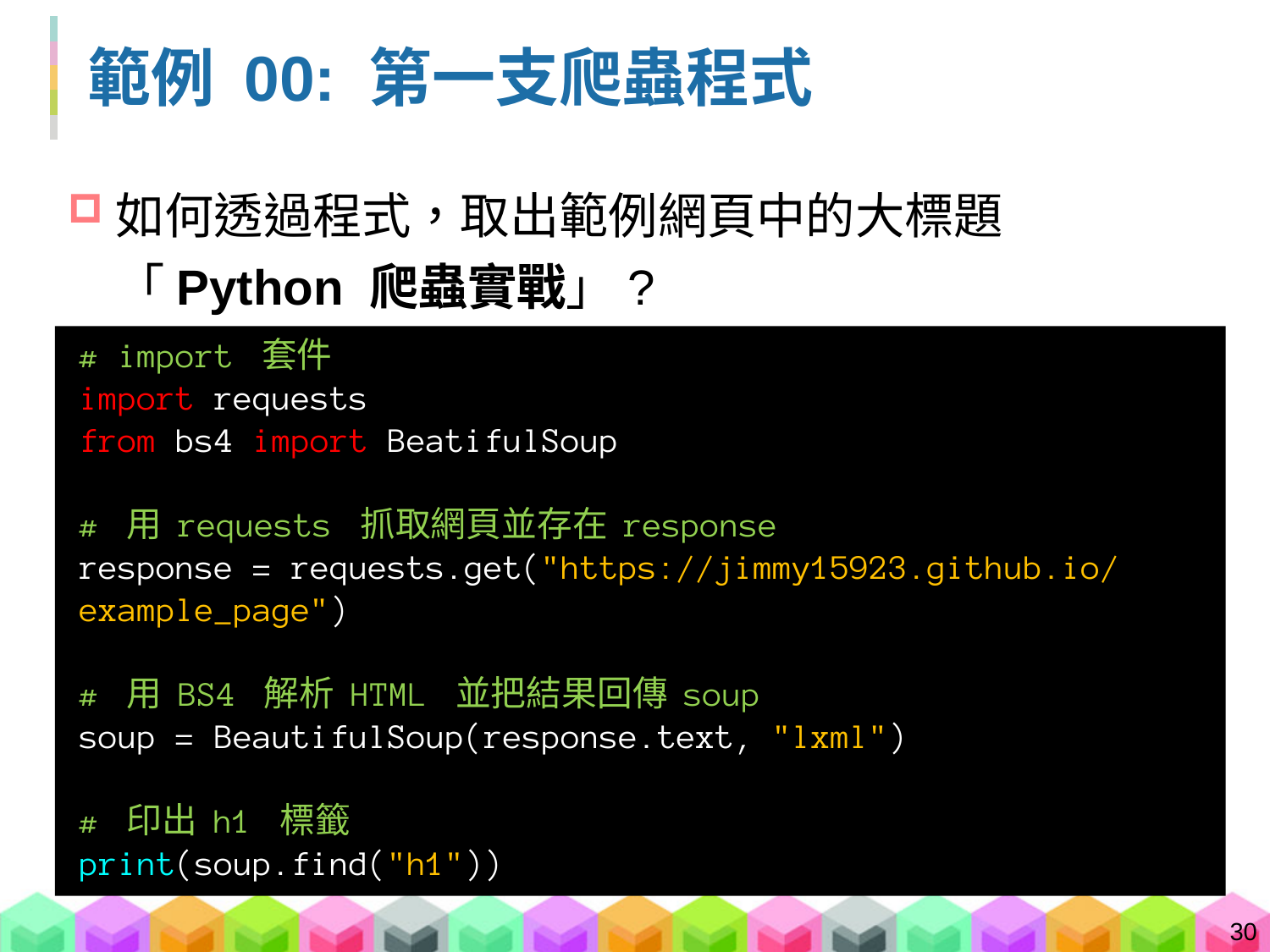

# 範例 00: 第一支爬蟲程式
如何透過程式，取出範例網頁中的大標題
「Python 爬蟲實戰」?
# import 套件
import requests
from bs4 import BeatifulSoup

# 用 requests 抓取網頁並存在 response
response = requests.get("https://jimmy15923.github.io/
example_page")

# 用 BS4 解析 HTML 並把結果回傳 soup
soup = BeautifulSoup(response.text, "lxml")

# 印出 h1 標籤
print(soup.find("h1"))
30